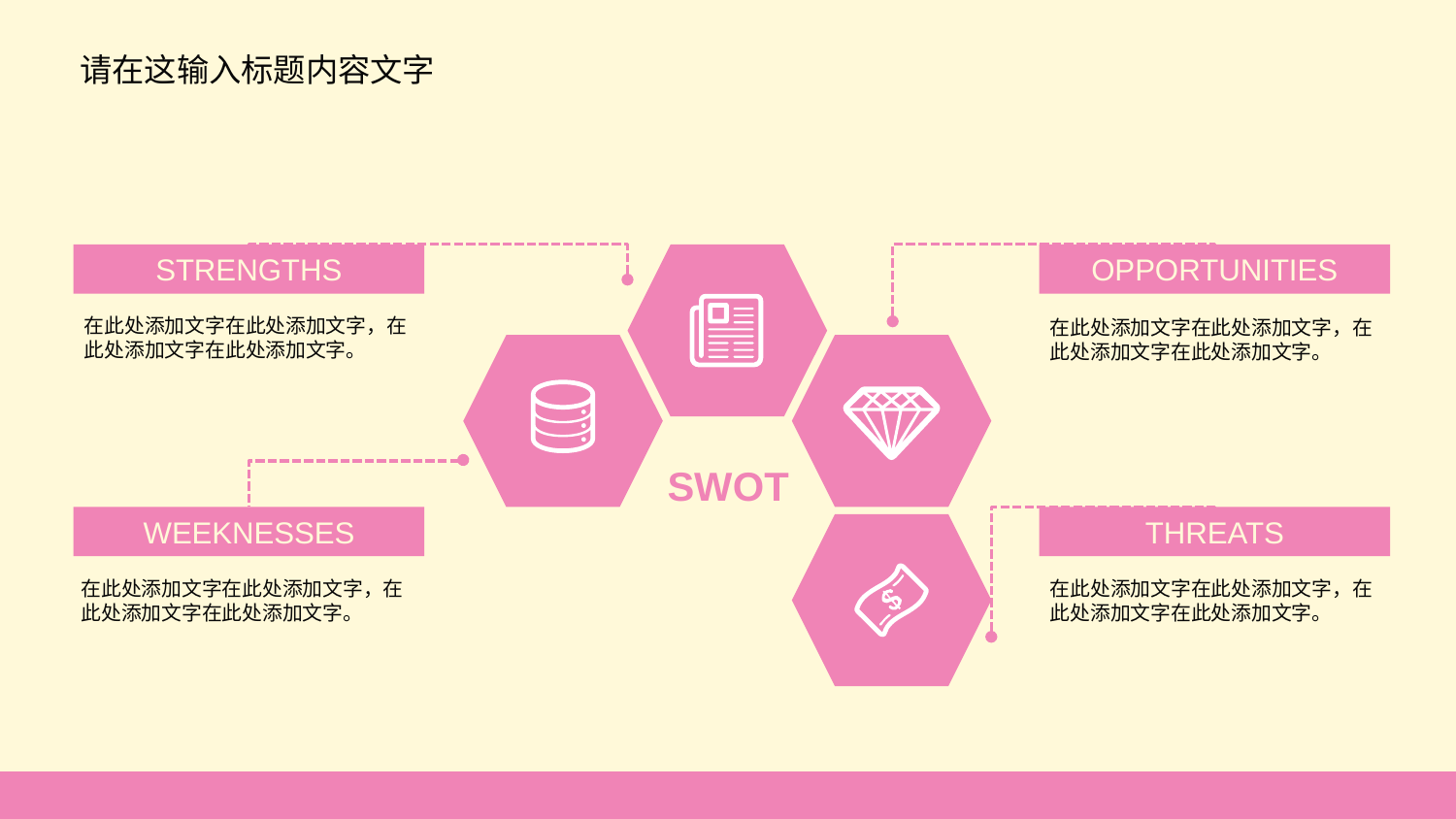

请在这输入标题内容文字
STRENGTHS
在此处添加文字在此处添加文字，在此处添加文字在此处添加文字。

SWOT

OPPORTUNITIES
在此处添加文字在此处添加文字，在此处添加文字在此处添加文字。
WEEKNESSES
在此处添加文字在此处添加文字，在此处添加文字在此处添加文字。
THREATS
在此处添加文字在此处添加文字，在此处添加文字在此处添加文字。